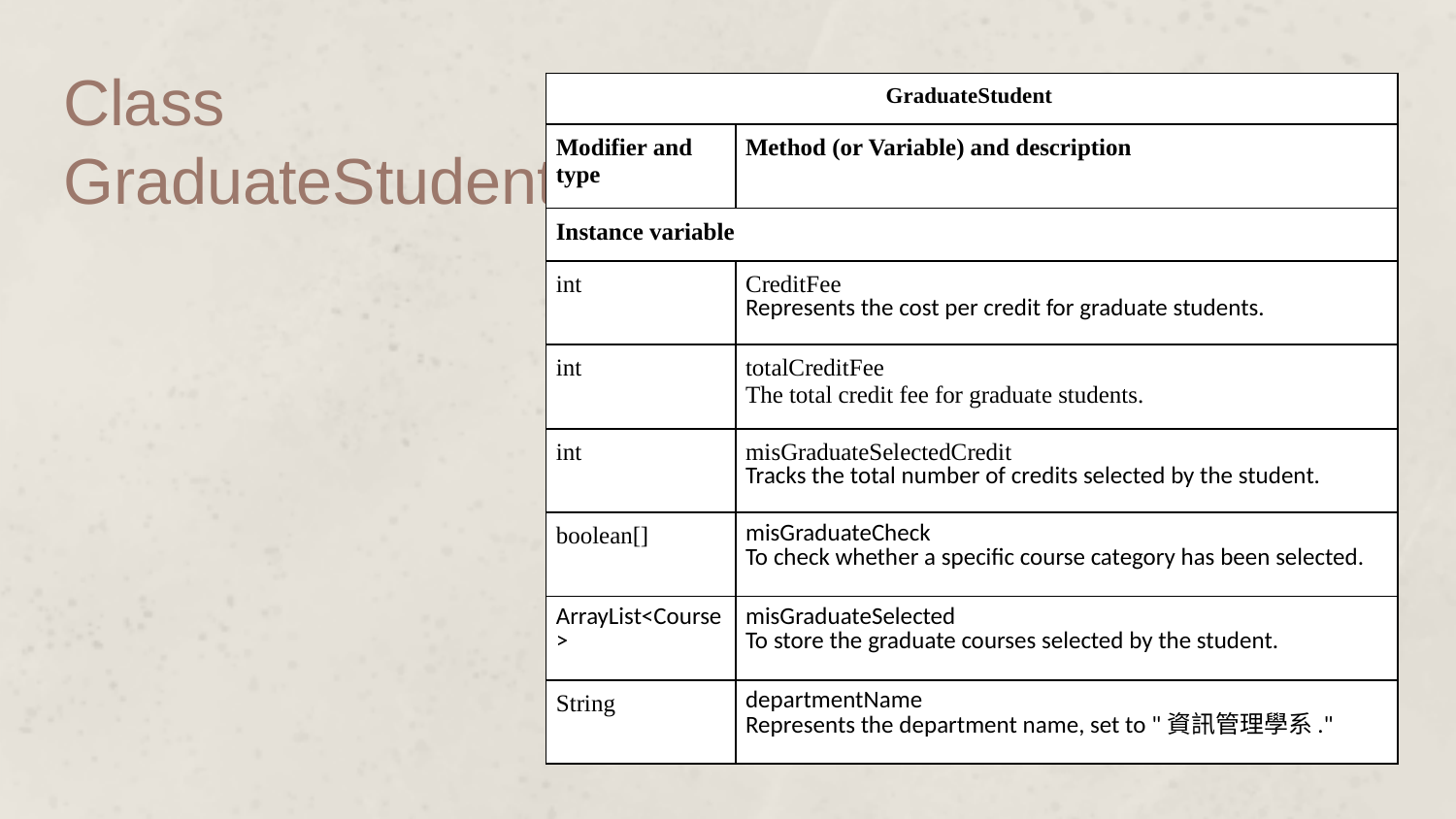

| GraduateStudent |  |
| --- | --- |
| Modifier and type | Method (or Variable) and description |
| Instance variable |  |
| int | CreditFee Represents the cost per credit for graduate students. |
| int | totalCreditFee The total credit fee for graduate students. |
| int | misGraduateSelectedCredit Tracks the total number of credits selected by the student. |
| boolean[] | misGraduateCheck To check whether a specific course category has been selected. |
| ArrayList<Course> | misGraduateSelected To store the graduate courses selected by the student. |
| String | departmentName Represents the department name, set to "資訊管理學系." |
# Class GraduateStudent